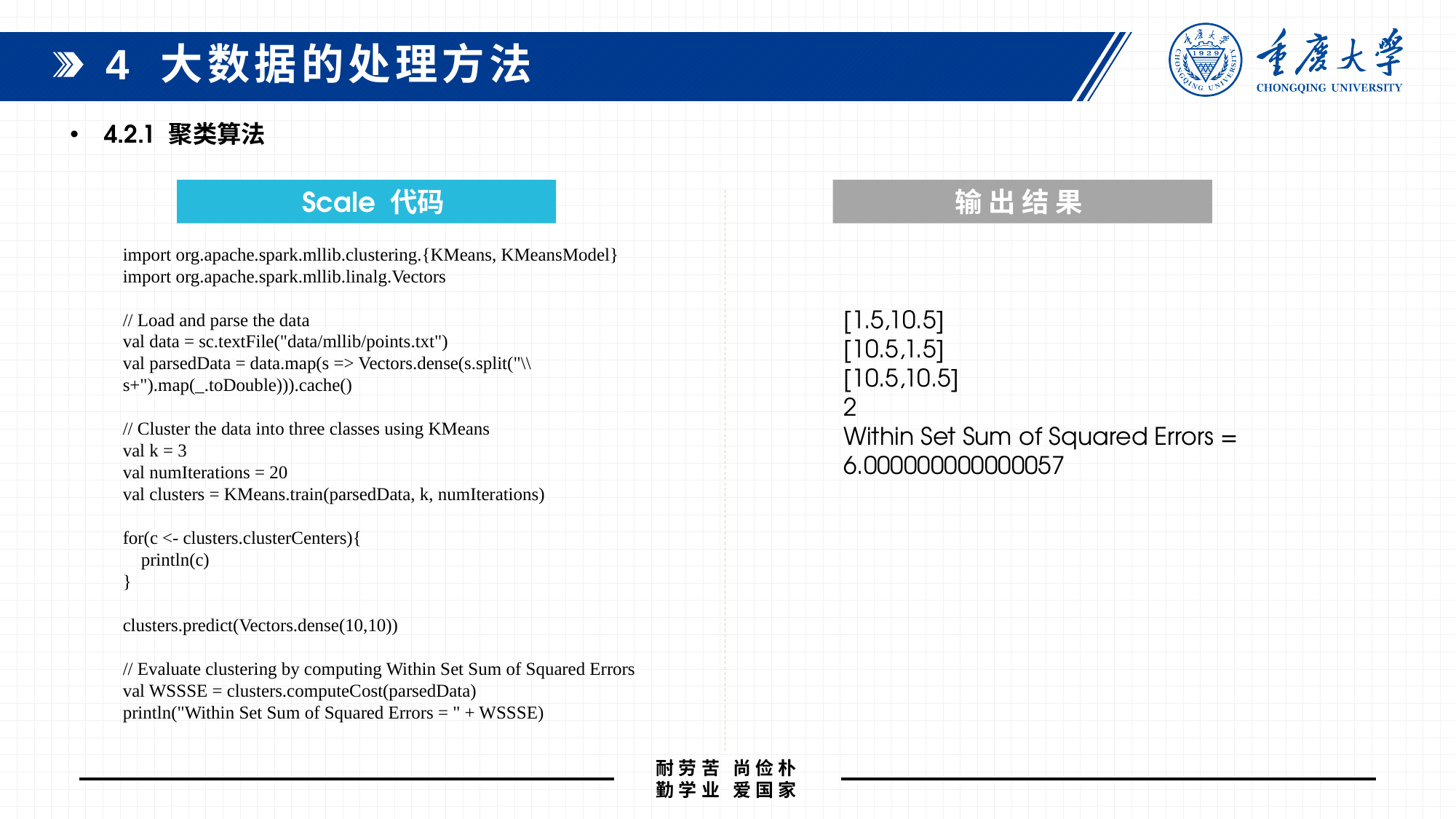

4 大数据的处理方法
4.2.1 聚类算法
               Scale 代码
                 输 出 结 果
import org.apache.spark.mllib.clustering.{KMeans, KMeansModel}
import org.apache.spark.mllib.linalg.Vectors

// Load and parse the data
val data = sc.textFile("data/mllib/points.txt")
val parsedData = data.map(s => Vectors.dense(s.split("\\s+").map(_.toDouble))).cache()

// Cluster the data into three classes using KMeans
val k = 3
val numIterations = 20
val clusters = KMeans.train(parsedData, k, numIterations)

for(c <- clusters.clusterCenters){
    println(c)
}

clusters.predict(Vectors.dense(10,10))

// Evaluate clustering by computing Within Set Sum of Squared Errors
val WSSSE = clusters.computeCost(parsedData)
println("Within Set Sum of Squared Errors = " + WSSSE)

[1.5,10.5]
[10.5,1.5]
[10.5,10.5]
2
Within Set Sum of Squared Errors = 6.000000000000057